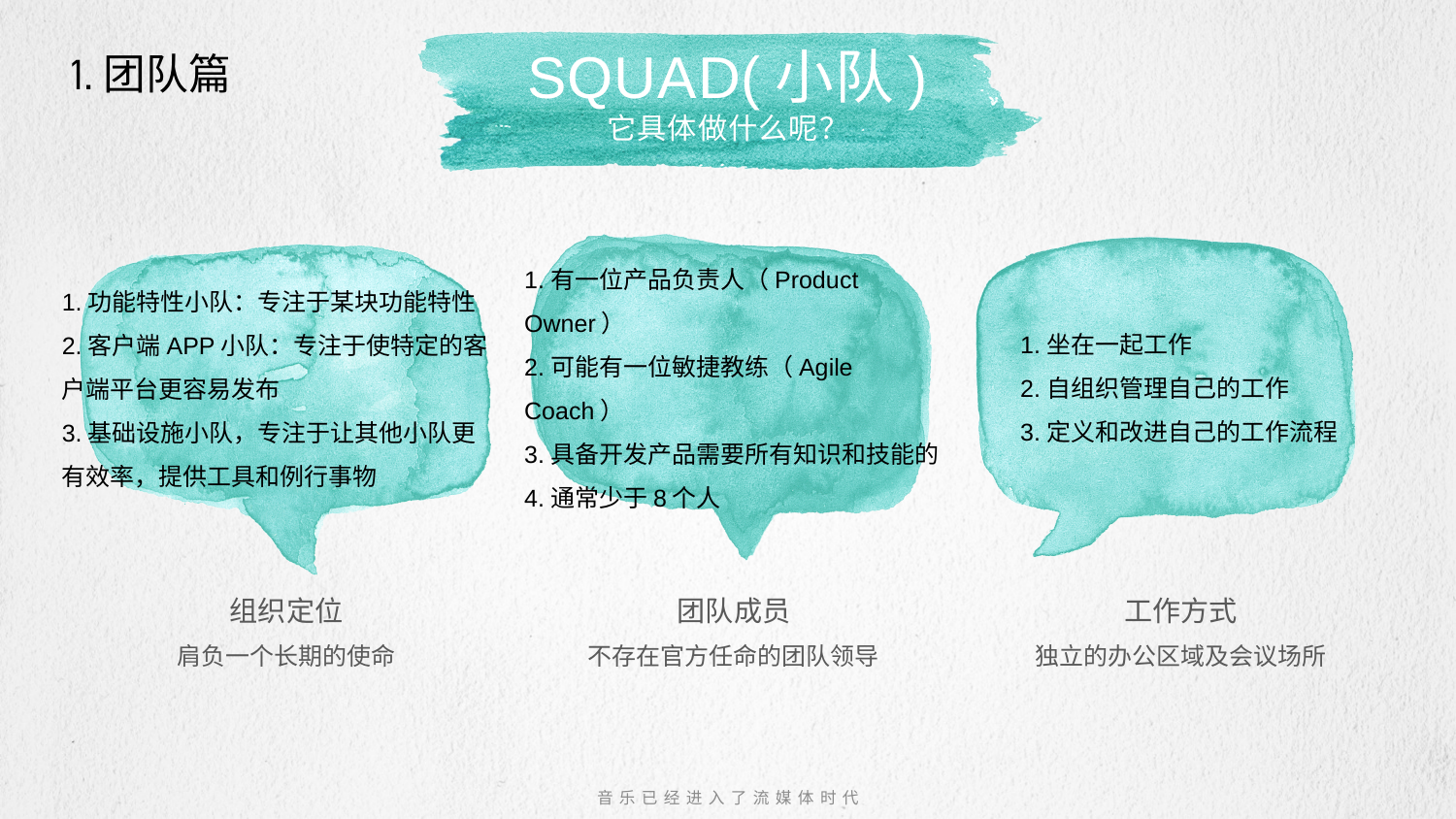

# Squad(小队) 它具体做什么呢？
1.团队篇
1.功能特性小队：专注于某块功能特性
2.客户端APP小队：专注于使特定的客户端平台更容易发布
3.基础设施小队，专注于让其他小队更有效率，提供工具和例行事物
1.有一位产品负责人（Product Owner）
2.可能有一位敏捷教练（Agile Coach）
3.具备开发产品需要所有知识和技能的
4.通常少于8个人
1.坐在一起工作
2.自组织管理自己的工作
3.定义和改进自己的工作流程
组织定位
团队成员
工作方式
肩负一个长期的使命
不存在官方任命的团队领导
独立的办公区域及会议场所
音乐已经进入了流媒体时代

5